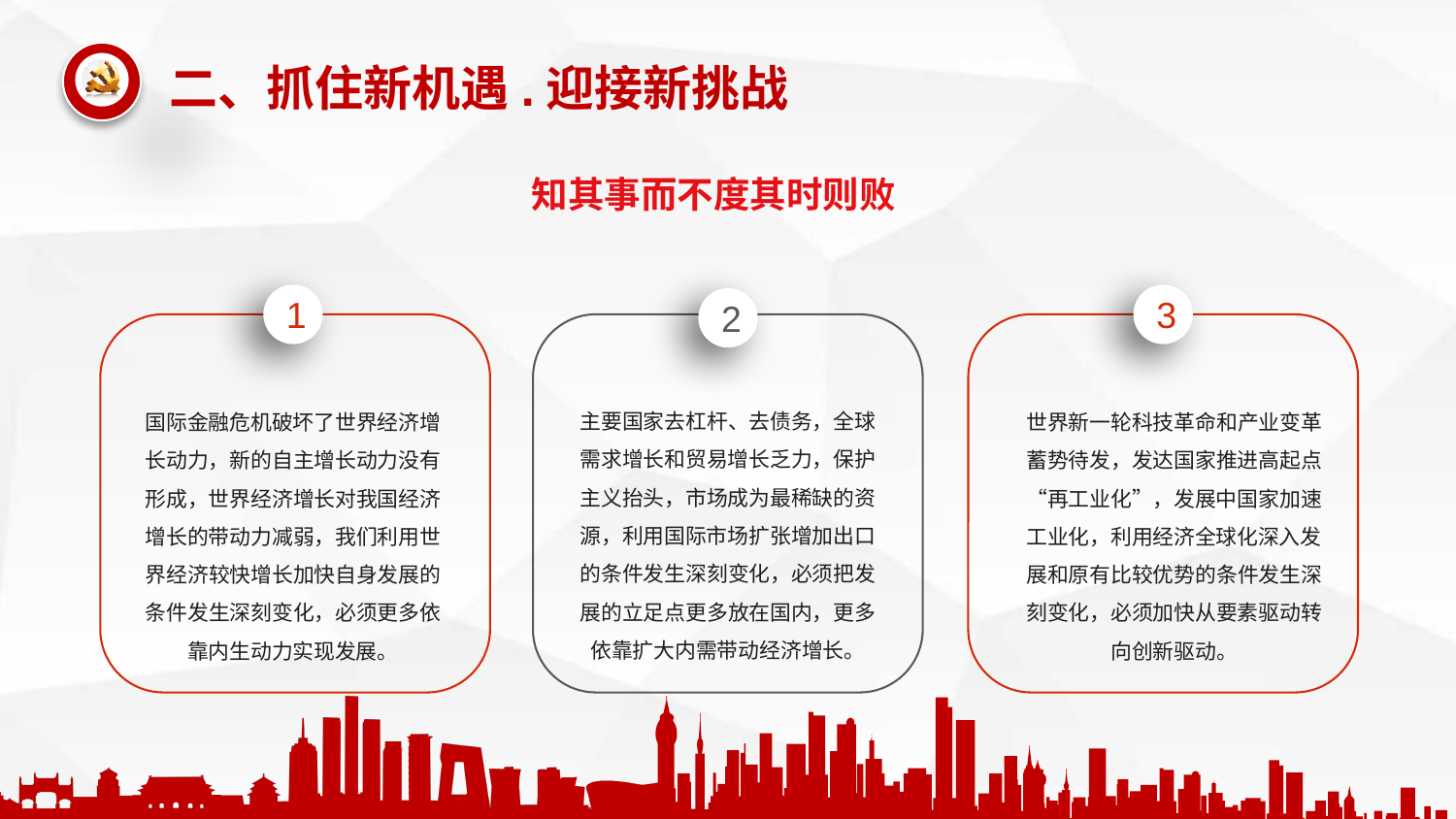

知其事而不度其时则败
1
3
2

主要国家去杠杆、去债务，全球需求增长和贸易增长乏力，保护主义抬头，市场成为最稀缺的资源，利用国际市场扩张增加出口的条件发生深刻变化，必须把发展的立足点更多放在国内，更多依靠扩大内需带动经济增长。
国际金融危机破坏了世界经济增长动力，新的自主增长动力没有形成，世界经济增长对我国经济增长的带动力减弱，我们利用世界经济较快增长加快自身发展的条件发生深刻变化，必须更多依靠内生动力实现发展。
世界新一轮科技革命和产业变革蓄势待发，发达国家推进高起点“再工业化”，发展中国家加速工业化，利用经济全球化深入发展和原有比较优势的条件发生深刻变化，必须加快从要素驱动转向创新驱动。